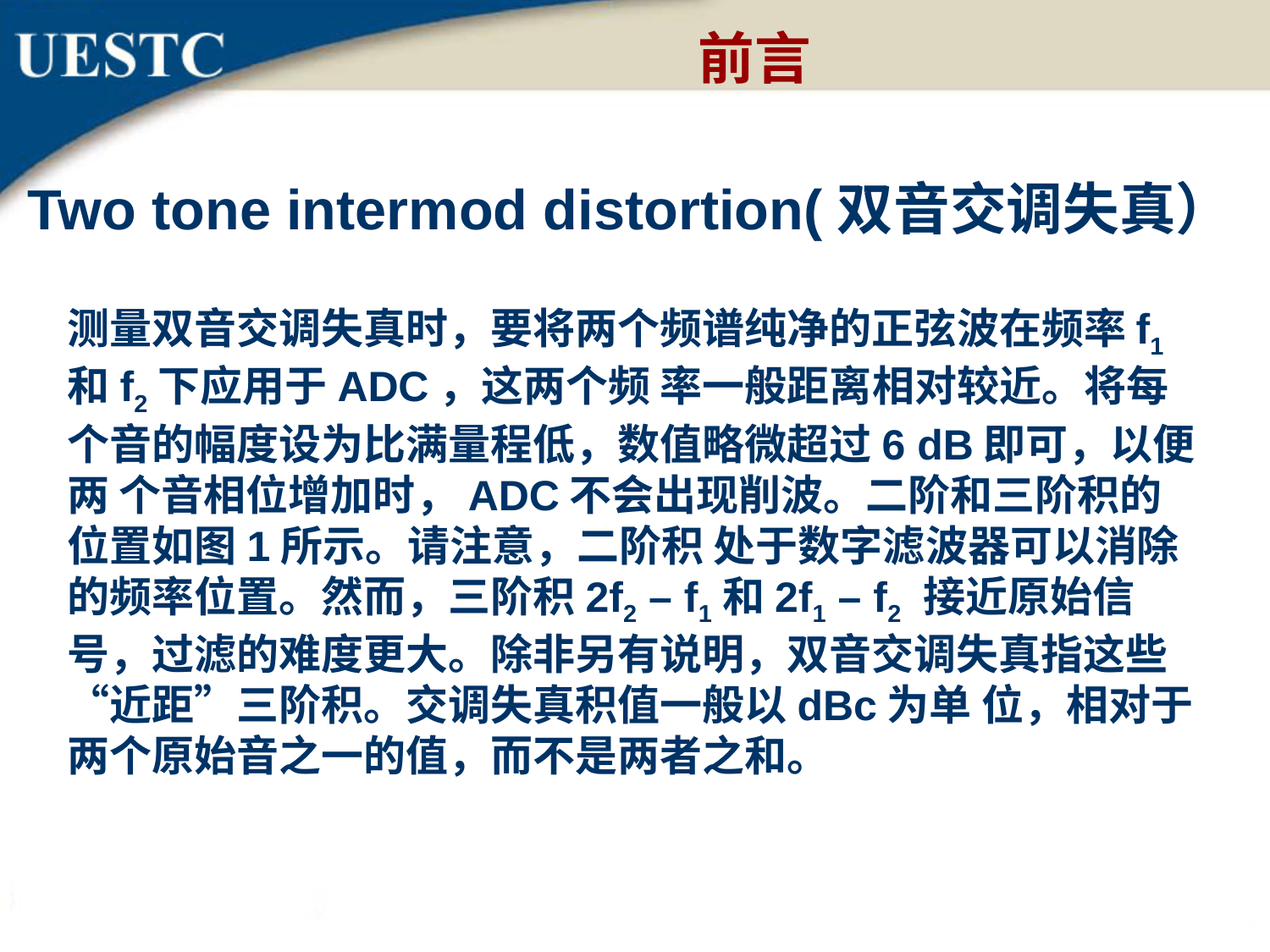

前言

Two tone intermod distortion(双音交调失真）

测量双音交调失真时，要将两个频谱纯净的正弦波在频率f1和f2下应用于ADC，这两个频 率一般距离相对较近。将每个音的幅度设为比满量程低，数值略微超过6 dB即可，以便两 个音相位增加时，ADC不会出现削波。二阶和三阶积的位置如图1所示。请注意，二阶积 处于数字滤波器可以消除的频率位置。然而，三阶积2f2 – f1和2f1 – f2 接近原始信号，过滤的难度更大。除非另有说明，双音交调失真指这些“近距”三阶积。交调失真积值一般以dBc为单 位，相对于两个原始音之一的值，而不是两者之和。